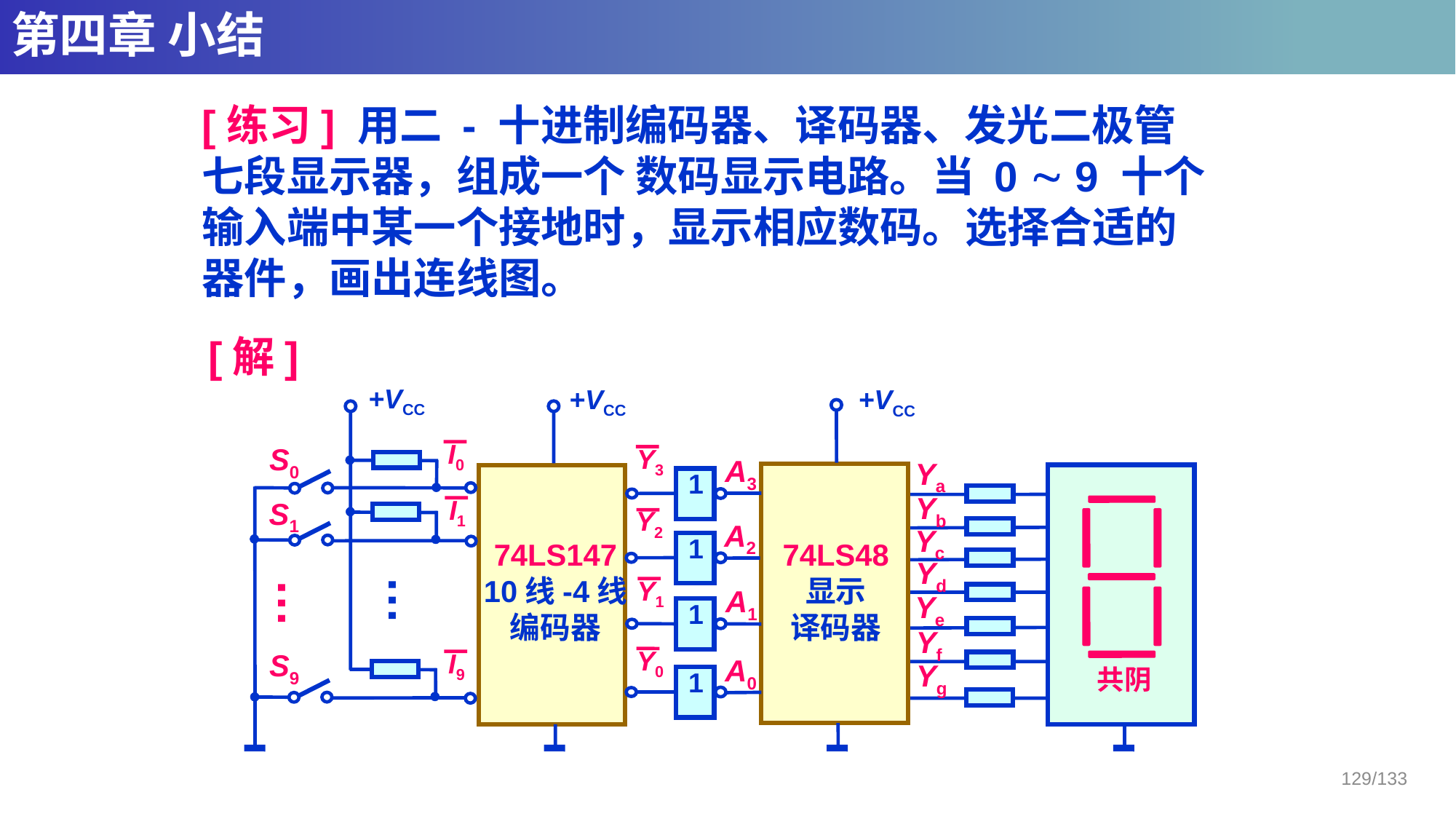

# 第四章 小结
[练习] 用二 - 十进制编码器、译码器、发光二极管七段显示器，组成一个 数码显示电路。当 0 ∼ 9 十个输入端中某一个接地时，显示相应数码。选择合适的器件，画出连线图。
[解]
+VCC

S0

S1

…
…
S9

+VCC

I0

Y3

I1

Y2

74LS147
10线-4线
编码器

Y1

Y0
I9

+VCC

A3
Ya

Yb

A2
Yc

74LS48
显示
译码器
Yd

A1
Ye

Yf

A0
Yg

1

1

1

1

共阴

129/133